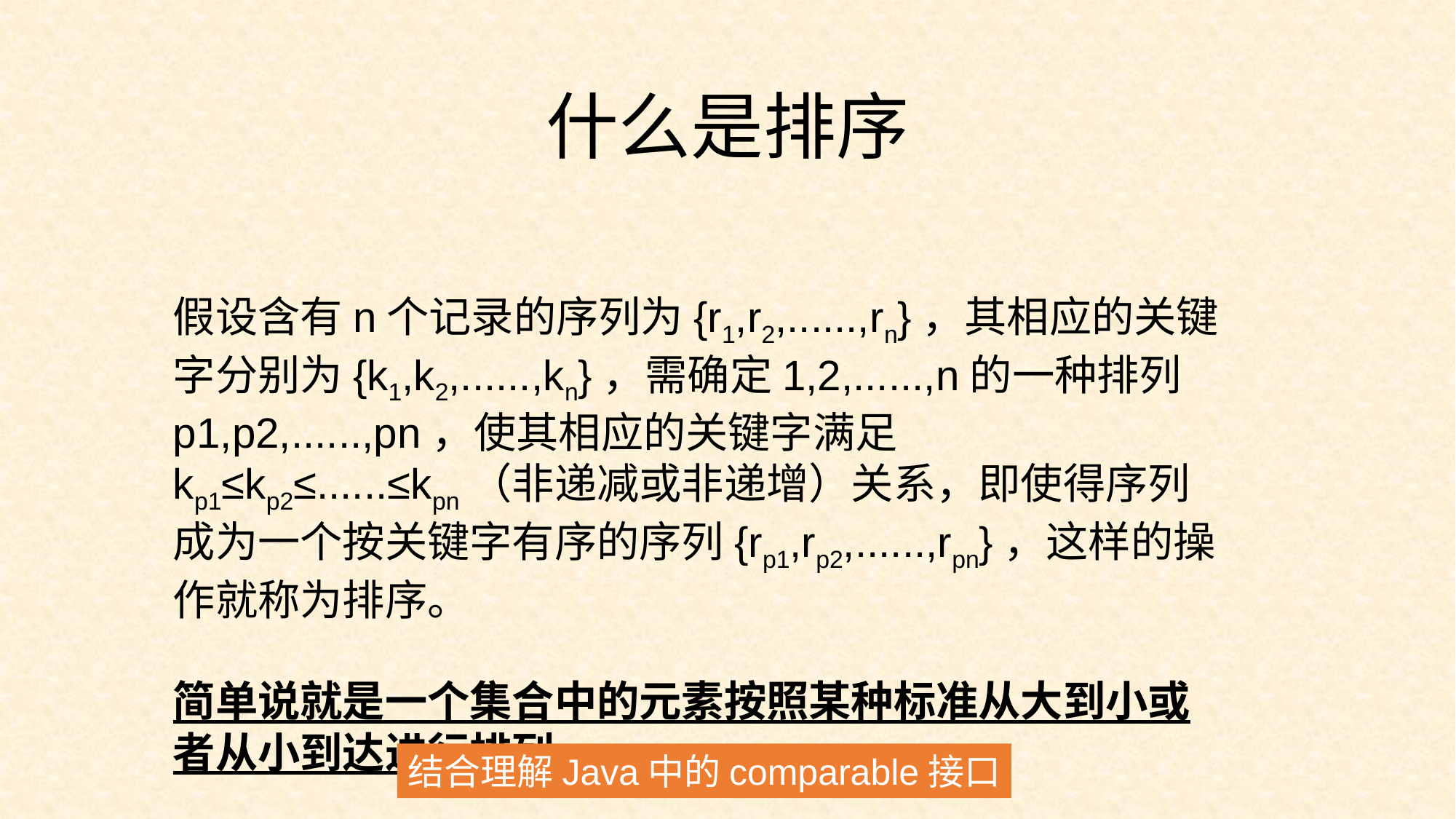

什么是排序
假设含有n个记录的序列为{r1,r2,......,rn}，其相应的关键字分别为{k1,k2,......,kn}，需确定1,2,......,n的一种排列p1,p2,......,pn，使其相应的关键字满足kp1≤kp2≤......≤kpn（非递减或非递增）关系，即使得序列成为一个按关键字有序的序列{rp1,rp2,......,rpn}，这样的操作就称为排序。

简单说就是一个集合中的元素按照某种标准从大到小或者从小到达进行排列。
结合理解Java中的comparable接口